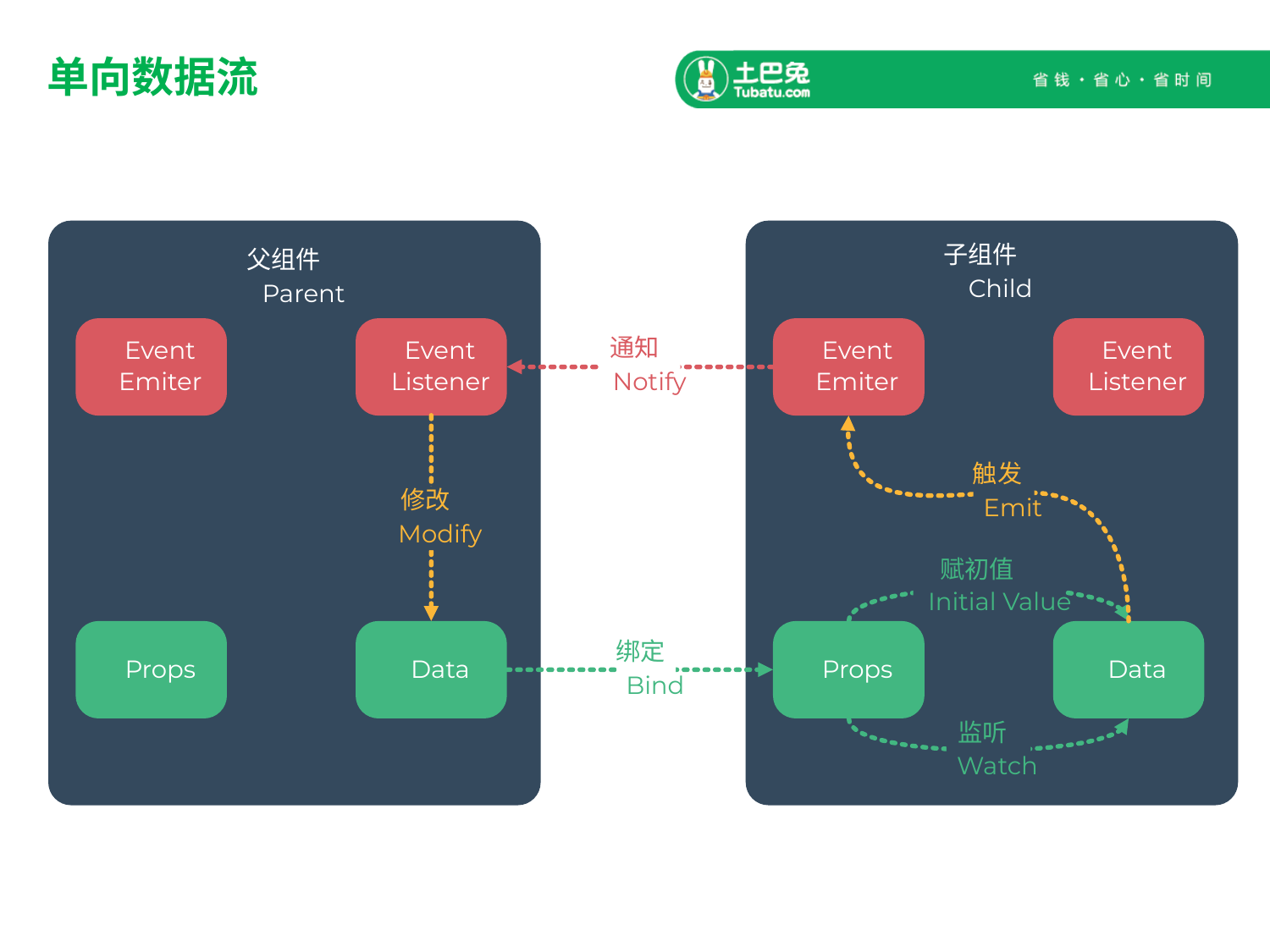

# 单向数据流

子组件
父组件
Child
Parent

通知
Event
Event

Event
Event

Emiter
Listener
Notify
Emiter
Listener

触发

修改

Emit
Modify
赋初值

Initial Value

绑定

Props
Data
Props
Data

Bind

监听

Watch